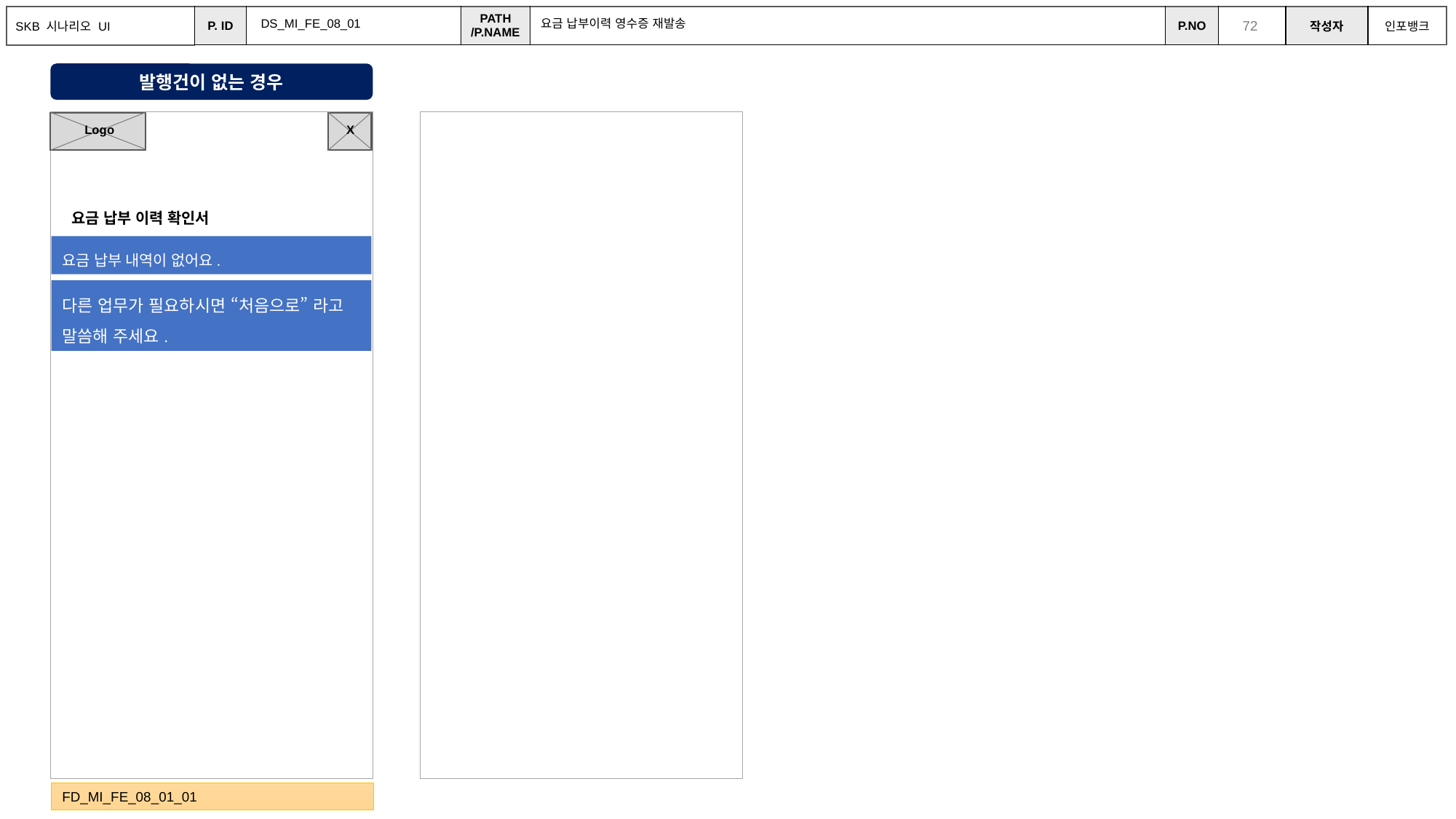

DS_MI_FE_08_01
요금 납부이력 영수증 재발송
발행건이 없는 경우

X

Logo
요금 납부 이력 확인서
요금 납부 내역이 없어요.
다른 업무가 필요하시면 “처음으로” 라고 말씀해 주세요.
FD_MI_FE_08_01_01